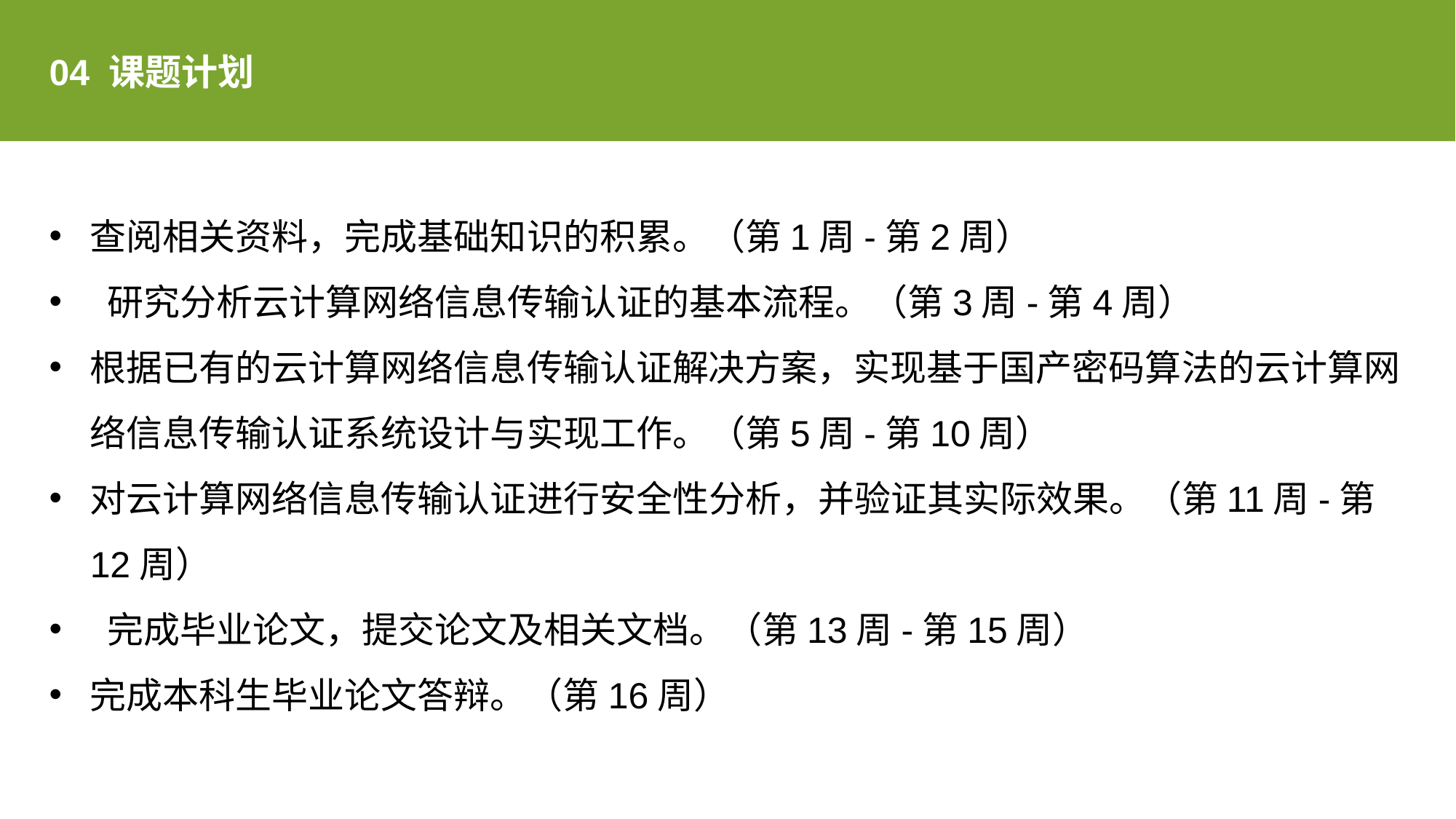

04 课题计划
查阅相关资料，完成基础知识的积累。（第1周-第2周）
 研究分析云计算网络信息传输认证的基本流程。（第3周-第4周）
根据已有的云计算网络信息传输认证解决方案，实现基于国产密码算法的云计算网络信息传输认证系统设计与实现工作。（第5周-第10周）
对云计算网络信息传输认证进行安全性分析，并验证其实际效果。（第11周-第12周）
 完成毕业论文，提交论文及相关文档。（第13周-第15周）
完成本科生毕业论文答辩。（第16周）